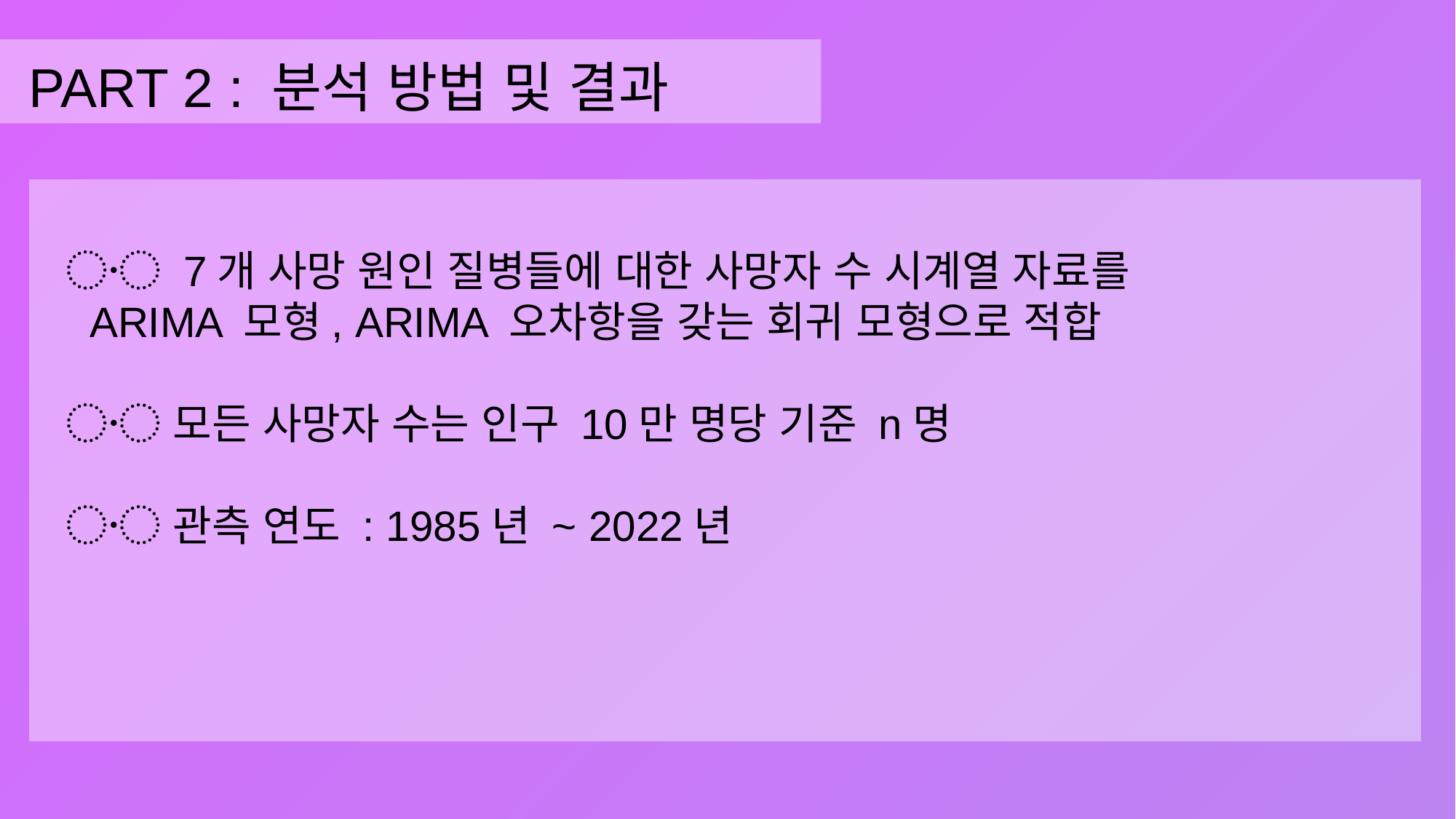

# PART 2 : 분석 방법 및 결과

〮 7개 사망 원인 질병들에 대한 사망자 수 시계열 자료를
  ARIMA 모형, ARIMA 오차항을 갖는 회귀 모형으로 적합

〮 모든 사망자 수는 인구 10만 명당 기준 n명

〮 관측 연도 : 1985년 ~ 2022년